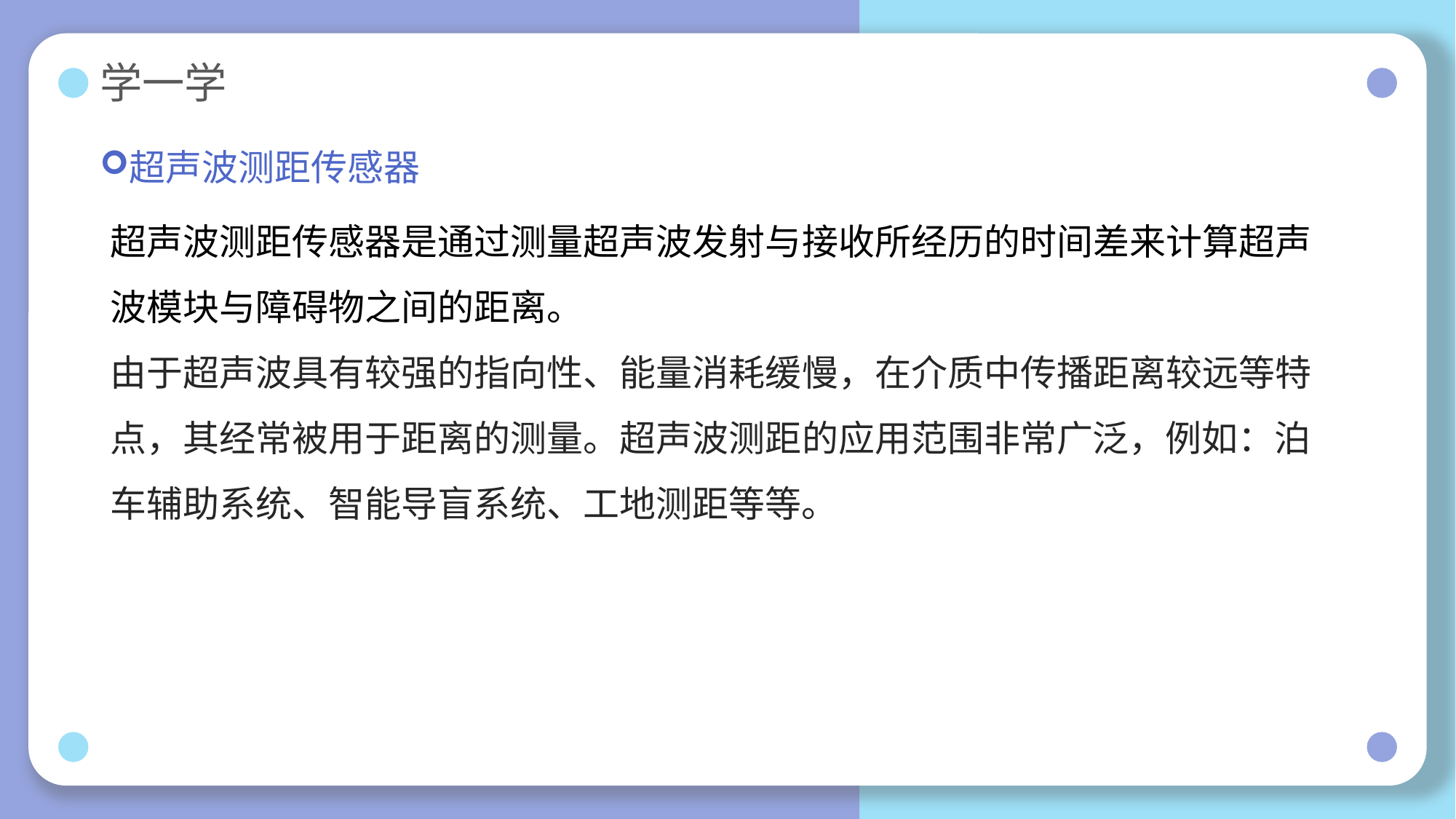

# 学一学
超声波测距传感器

超声波测距传感器是通过测量超声波发射与接收所经历的时间差来计算超声波模块与障碍物之间的距离。
由于超声波具有较强的指向性、能量消耗缓慢，在介质中传播距离较远等特点，其经常被用于距离的测量。超声波测距的应用范围非常广泛，例如：泊车辅助系统、智能导盲系统、工地测距等等。